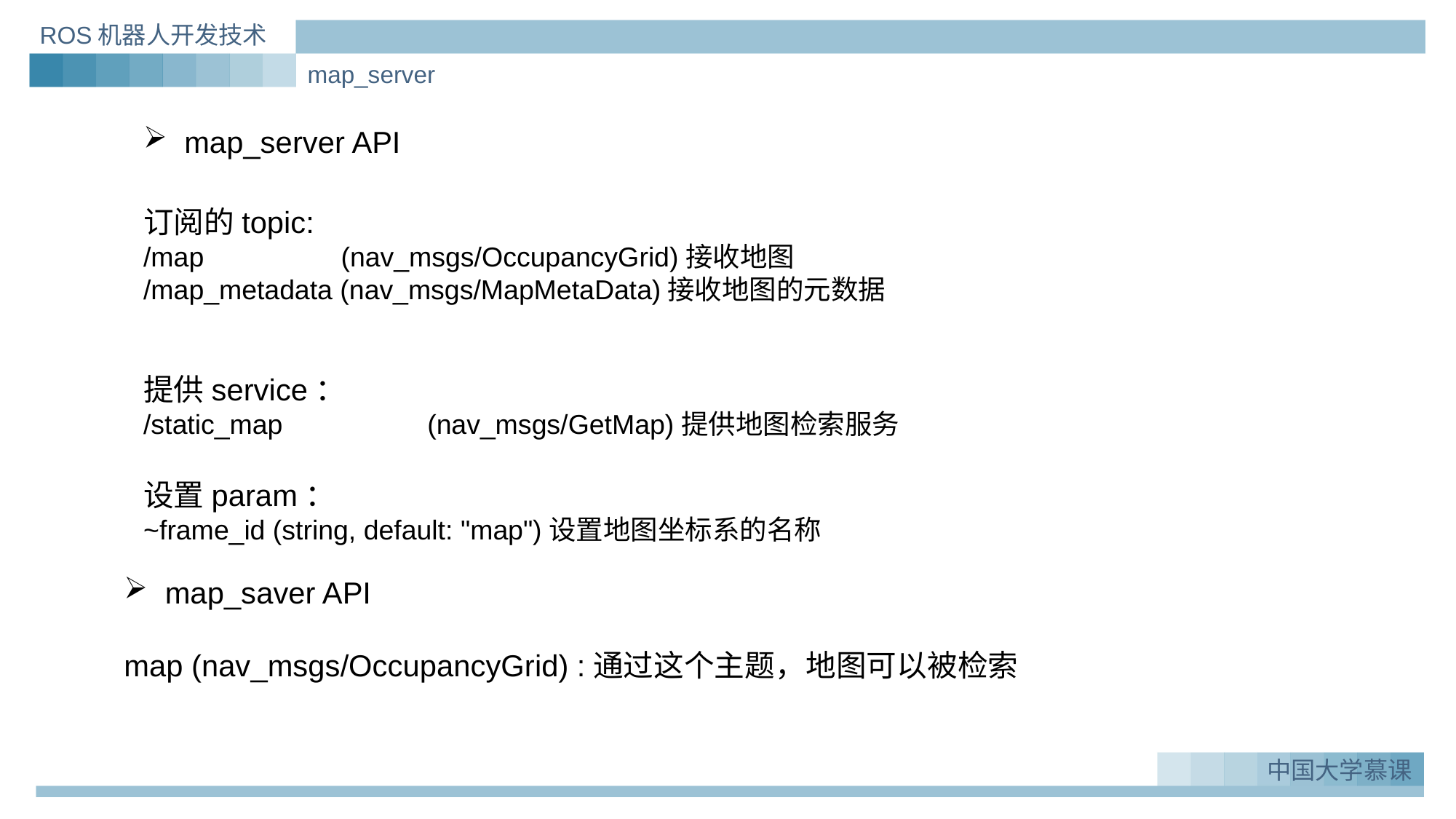

ROS机器人开发技术
map_server
map_server API

订阅的topic:
/map                  (nav_msgs/OccupancyGrid)接收地图
/map_metadata (nav_msgs/MapMetaData)接收地图的元数据

提供service：
/static_map                   (nav_msgs/GetMap)提供地图检索服务

设置param：
~frame_id (string, default: "map")设置地图坐标系的名称

map_saver API

map (nav_msgs/OccupancyGrid) :通过这个主题，地图可以被检索
中国大学慕课